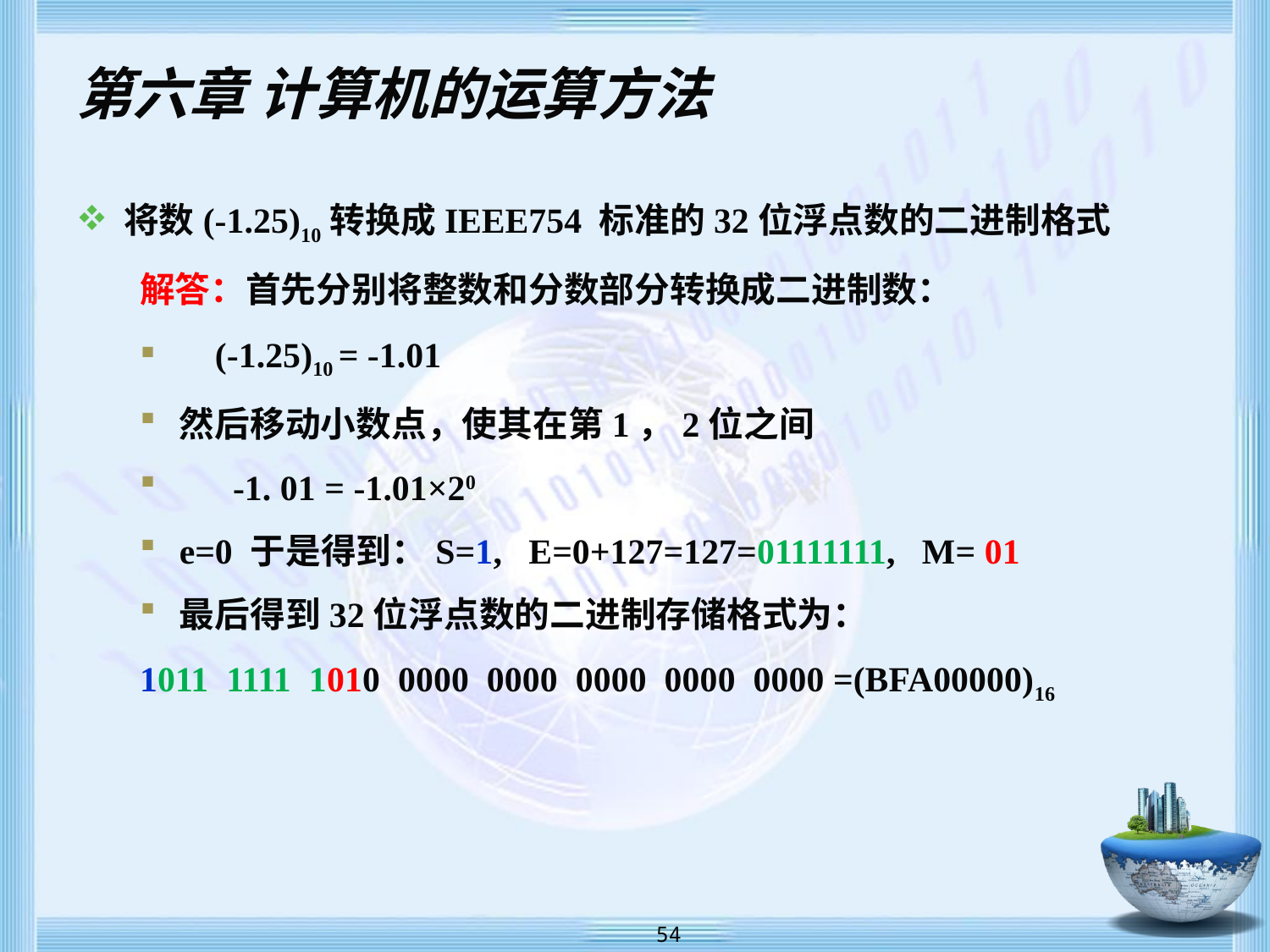

# 第六章 计算机的运算方法
将数(-1.25)10转换成IEEE754 标准的32位浮点数的二进制格式
解答：首先分别将整数和分数部分转换成二进制数：
    (-1.25)10 = -1.01
然后移动小数点，使其在第1，2位之间
      -1. 01 = -1.01×20
e=0 于是得到：S=1,   E=0+127=127=01111111,   M= 01
最后得到32位浮点数的二进制存储格式为：
1011  1111  1010  0000  0000  0000  0000  0000 =(BFA00000)16

    54